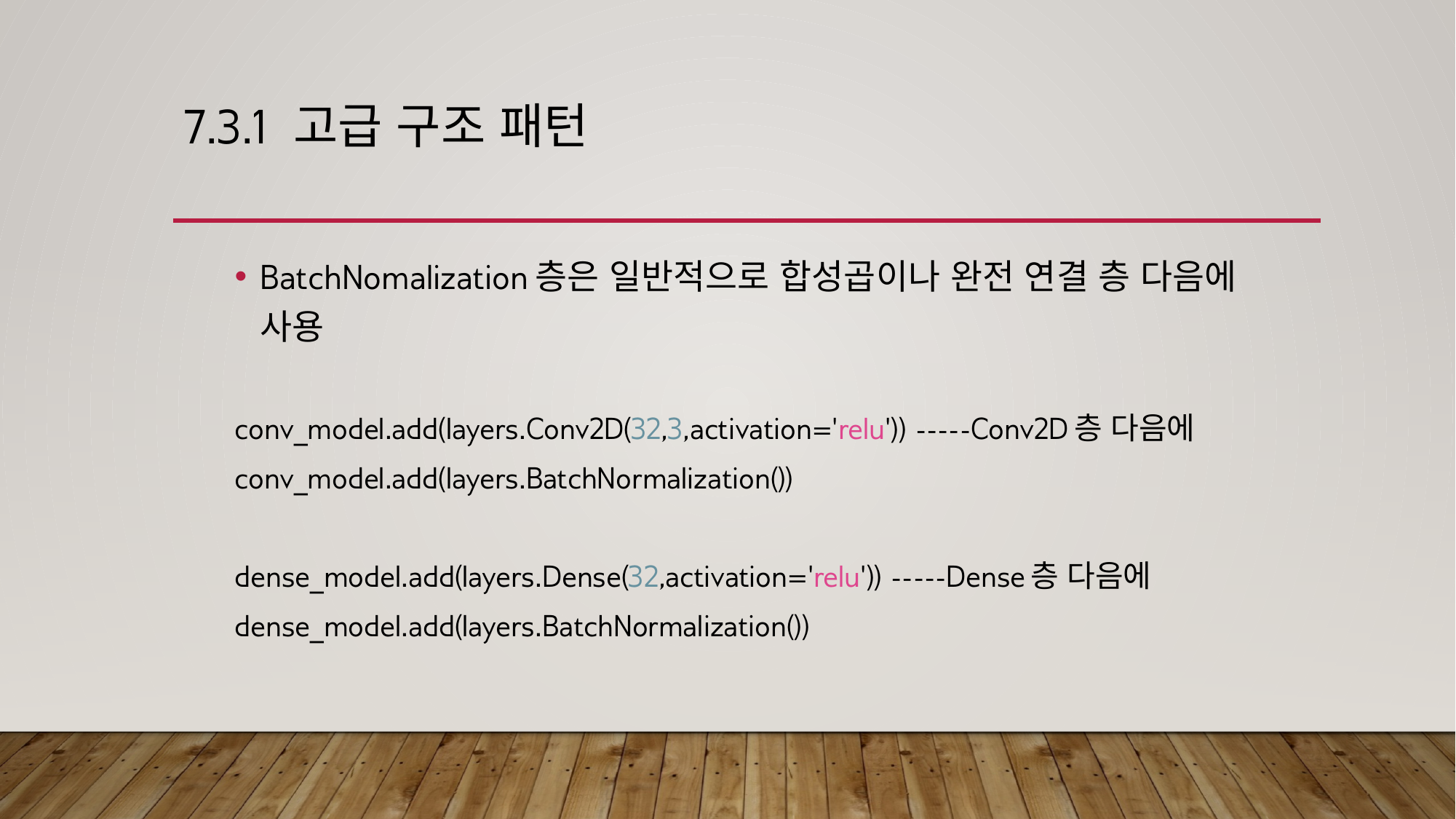

# 7.3.1 고급 구조 패턴
BatchNomalization층은 일반적으로 합성곱이나 완전 연결 층 다음에 사용

conv_model.add(layers.Conv2D(32,3,activation='relu')) -----Conv2D층 다음에
conv_model.add(layers.BatchNormalization())

dense_model.add(layers.Dense(32,activation='relu')) -----Dense층 다음에
dense_model.add(layers.BatchNormalization())